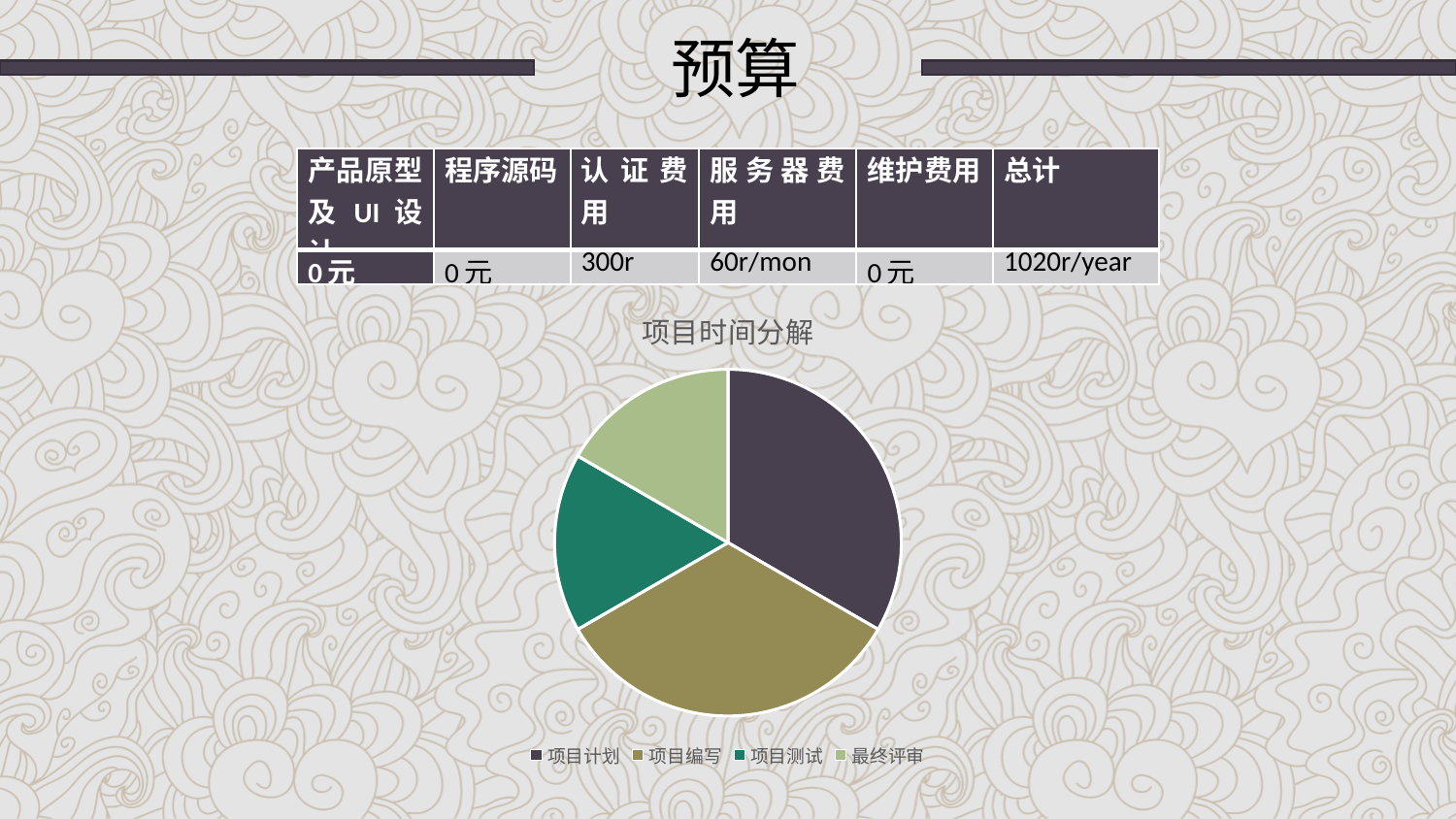

预算

| 产品原型及UI设计 | 程序源码 | 认证费用 | 服务器费用 | 维护费用 | 总计 |
| --- | --- | --- | --- | --- | --- |
| 0元 | 0元 | 300r | 60r/mon | 0元 | 1020r/year |

### Chart:

| Category | 项目时间分解 |
|---|---|
| 项目计划 | 1.0 |
| 项目编写 | 1.0 |
| 项目测试 | 0.5 |
| 最终评审 | 0.5 |